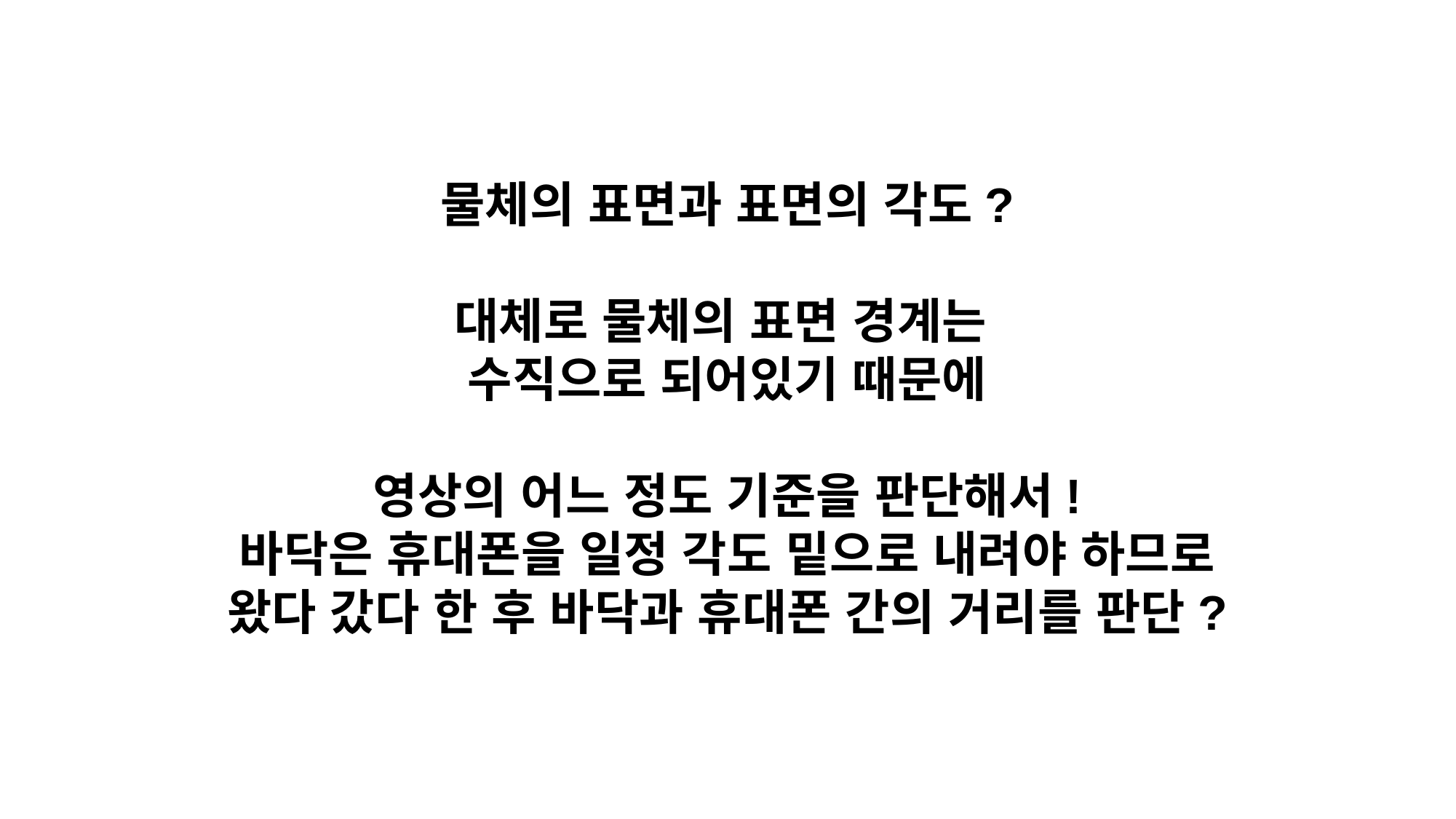

물체의 표면과 표면의 각도?

대체로 물체의 표면 경계는
수직으로 되어있기 때문에

영상의 어느 정도 기준을 판단해서!
바닥은 휴대폰을 일정 각도 밑으로 내려야 하므로
왔다 갔다 한 후 바닥과 휴대폰 간의 거리를 판단?